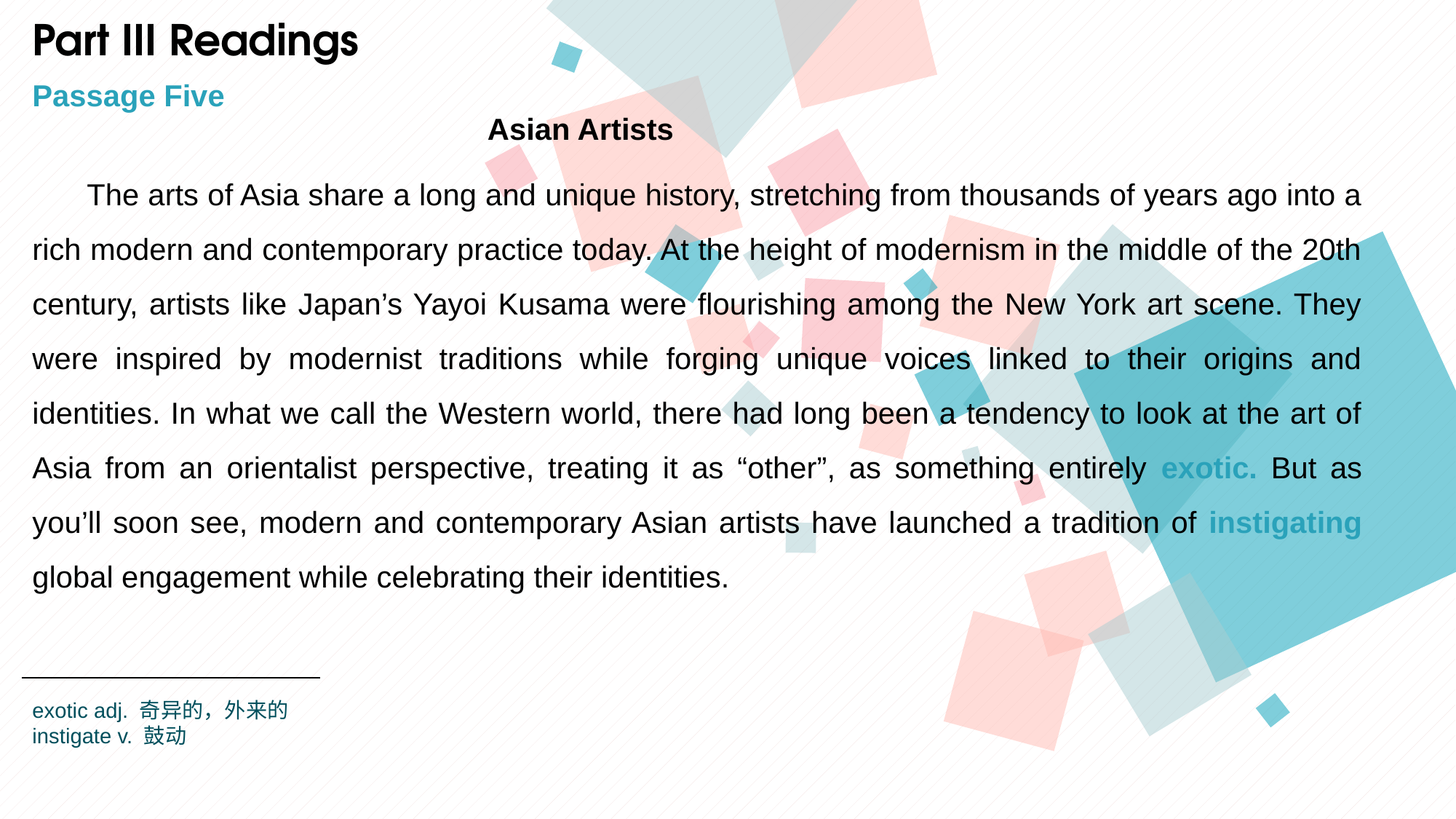

Part III Readings
Passage Five

Asian Artists
The arts of Asia share a long and unique history, stretching from thousands of years ago into a rich modern and contemporary practice today. At the height of modernism in the middle of the 20th century, artists like Japan’s Yayoi Kusama were flourishing among the New York art scene. They were inspired by modernist traditions while forging unique voices linked to their origins and identities. In what we call the Western world, there had long been a tendency to look at the art of Asia from an orientalist perspective, treating it as “other”, as something entirely exotic. But as you’ll soon see, modern and contemporary Asian artists have launched a tradition of instigating global engagement while celebrating their identities.
exotic adj. 奇异的，外来的
instigate v. 鼓动